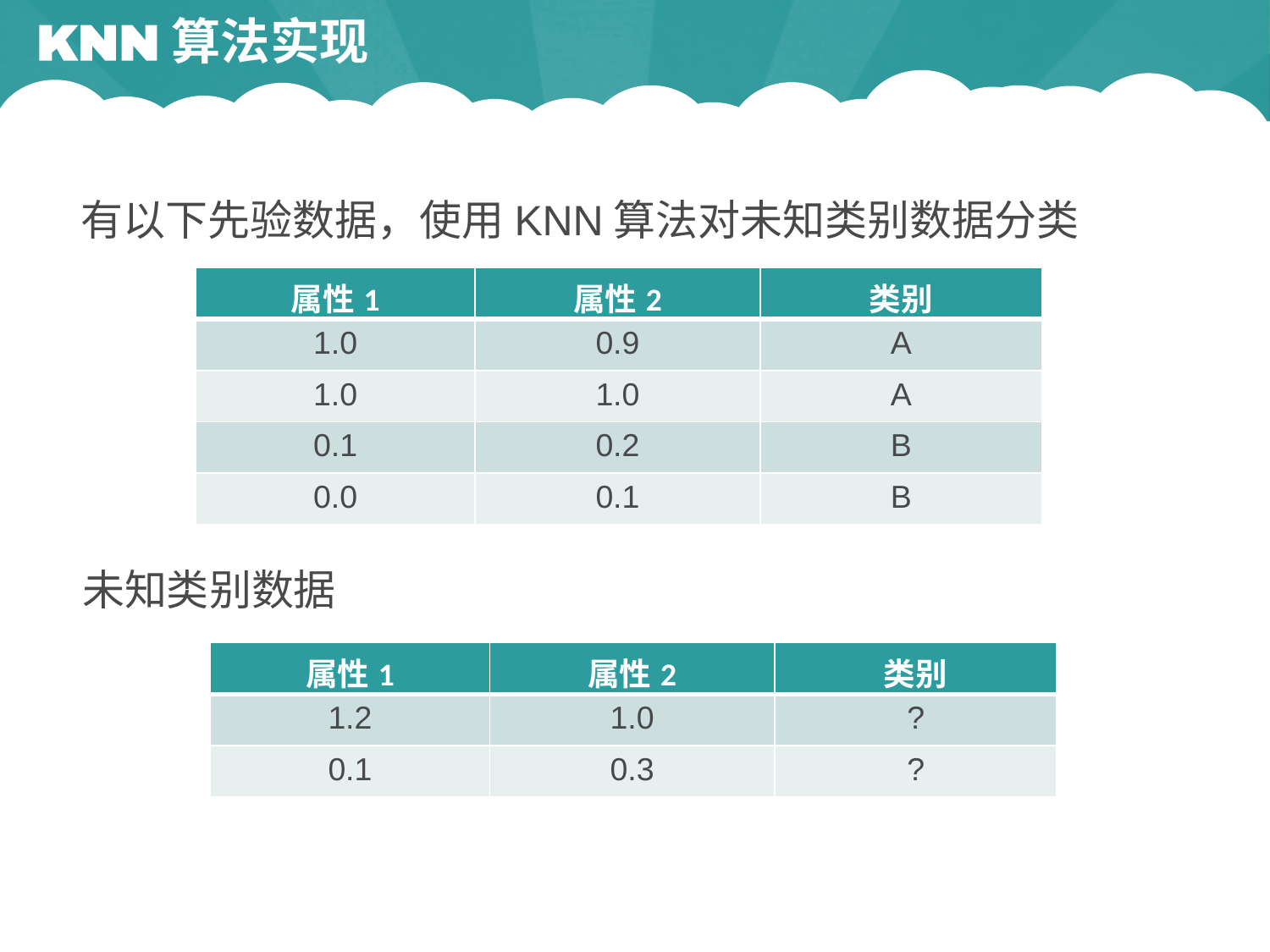

KNN算法实现
有以下先验数据，使用KNN算法对未知类别数据分类
| 属性1 | 属性2 | 类别 |
| --- | --- | --- |
| 1.0 | 0.9 | A |
| 1.0 | 1.0 | A |
| 0.1 | 0.2 | B |
| 0.0 | 0.1 | B |
未知类别数据
| 属性1 | 属性2 | 类别 |
| --- | --- | --- |
| 1.2 | 1.0 | ? |
| 0.1 | 0.3 | ? |